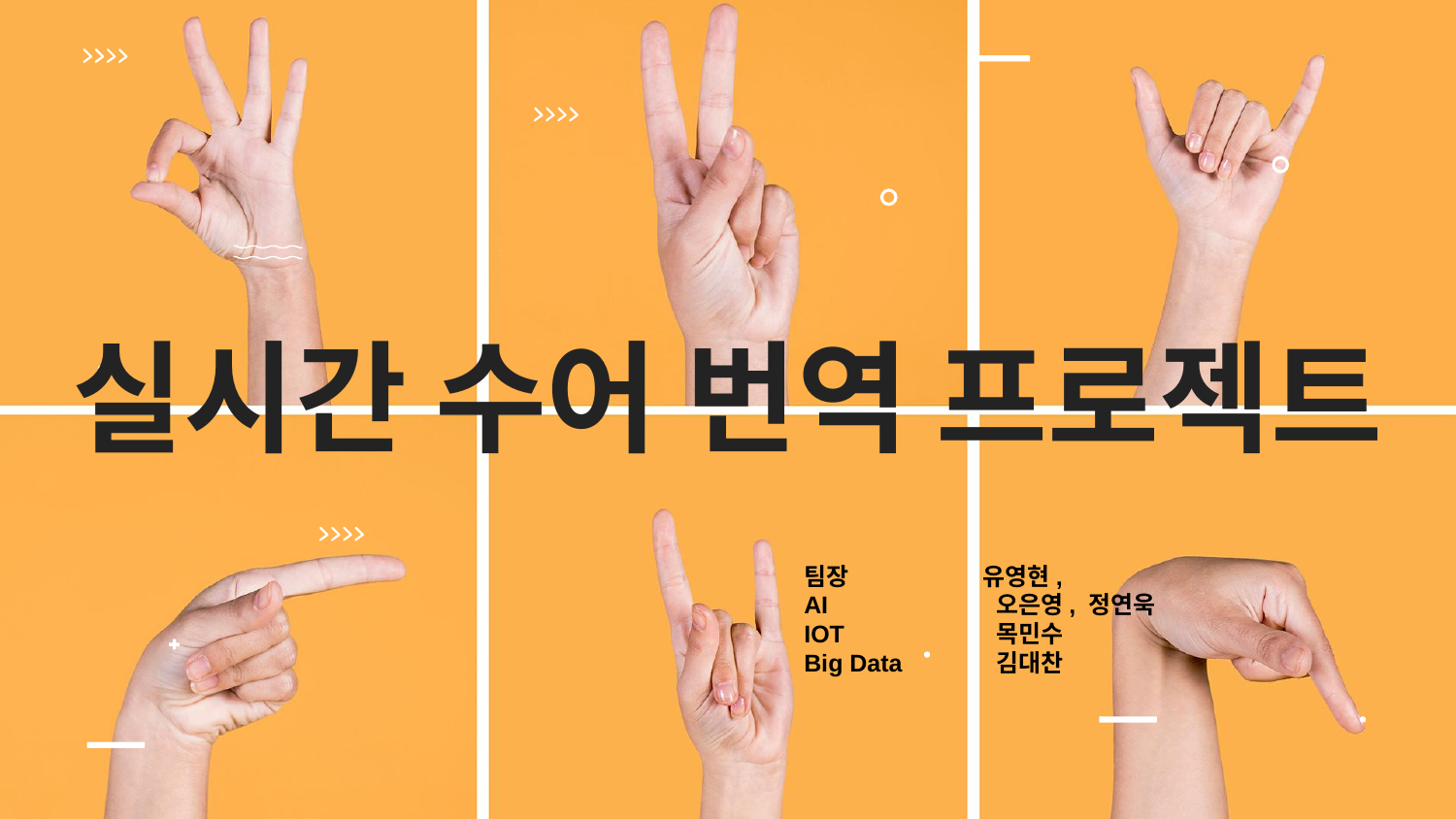

# 실시간 수어 번역 프로젝트
팀장 	      유영현,
AI 	      오은영, 정연욱
IOT 	      목민수
Big Data  	      김대찬